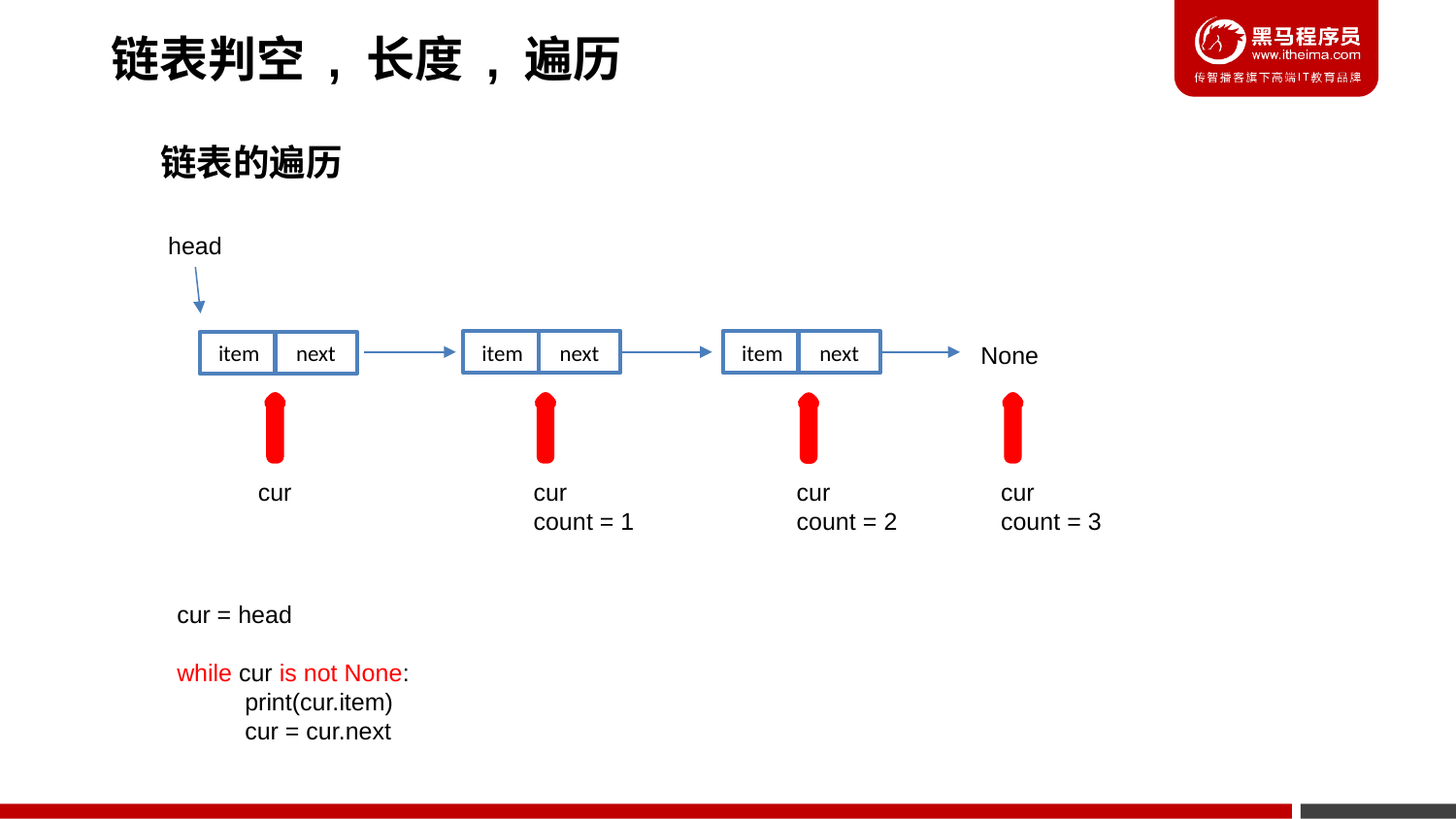

链表判空 , 长度 , 遍历
链表的遍历
head
next
next
item
item
next
item
None

cur
cur
count = 1

cur
count = 3

cur
count = 2

cur = head

while cur is not None:
          print(cur.item)
          cur = cur.next